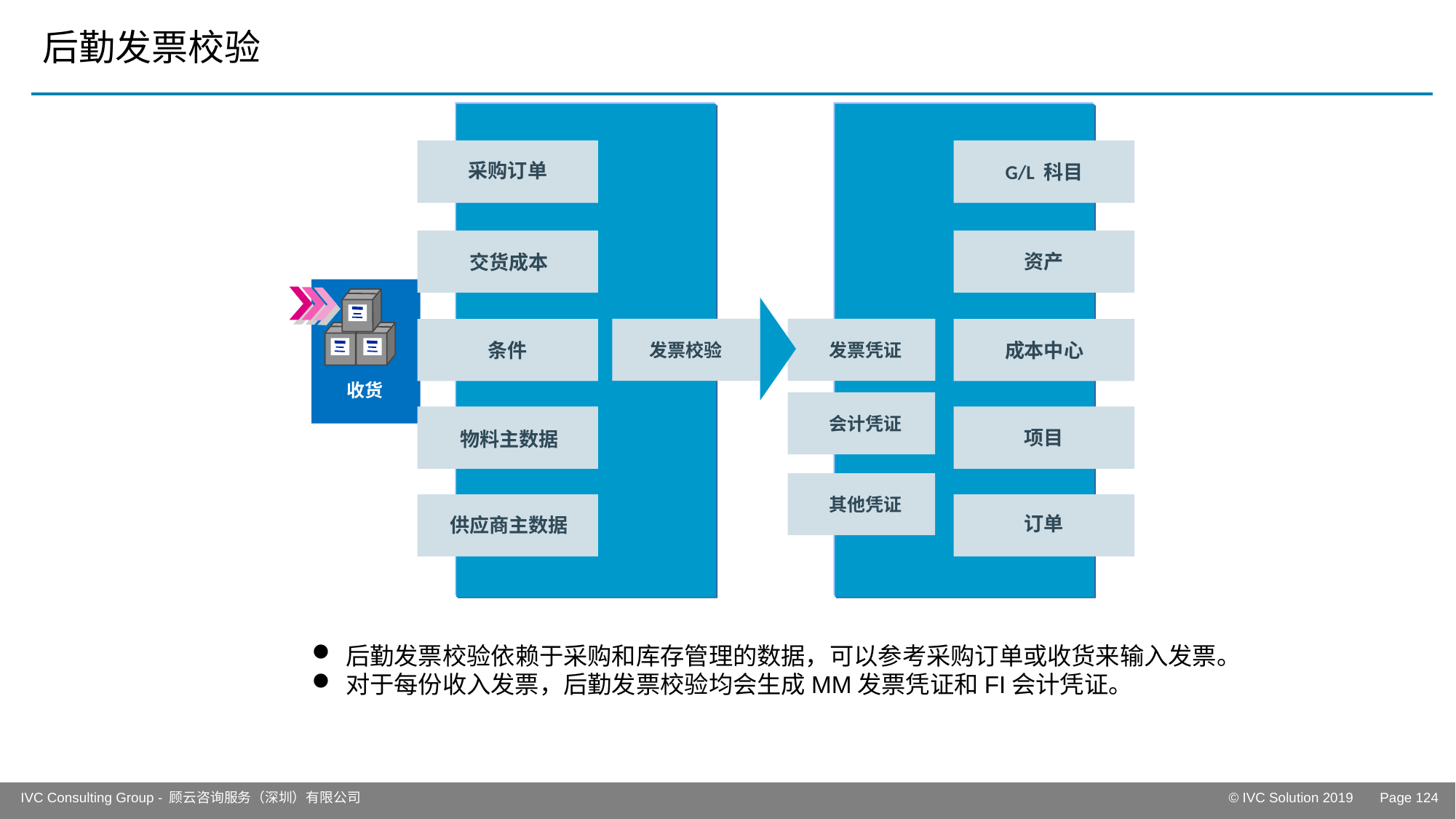

# 后勤发票校验

采购订单
G/L 科目

资产
交货成本

条件
成本中心
发票校验
发票凭证

收货

会计凭证
项目
物料主数据

其他凭证

订单
供应商主数据
后勤发票校验依赖于采购和库存管理的数据，可以参考采购订单或收货来输入发票。
对于每份收入发票，后勤发票校验均会生成MM发票凭证和FI会计凭证。